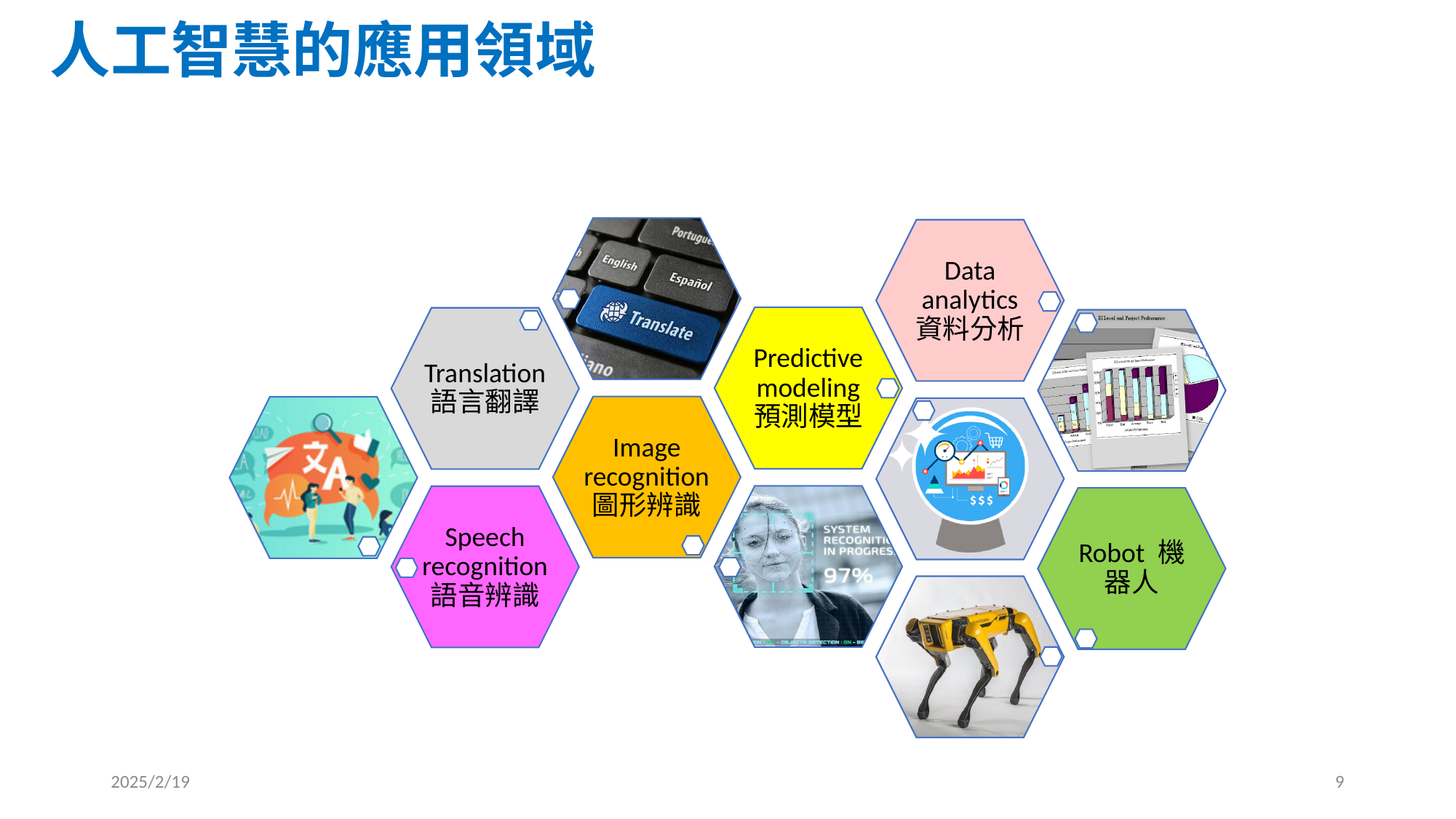

# 人工智慧的應用領域
Speech recognition 語音辨識
Image recognition 圖形辨識
Translation 語言翻譯
Predictive modeling 預測模型
Data analytics 資料分析
Robot 機器人
2025/2/19
9